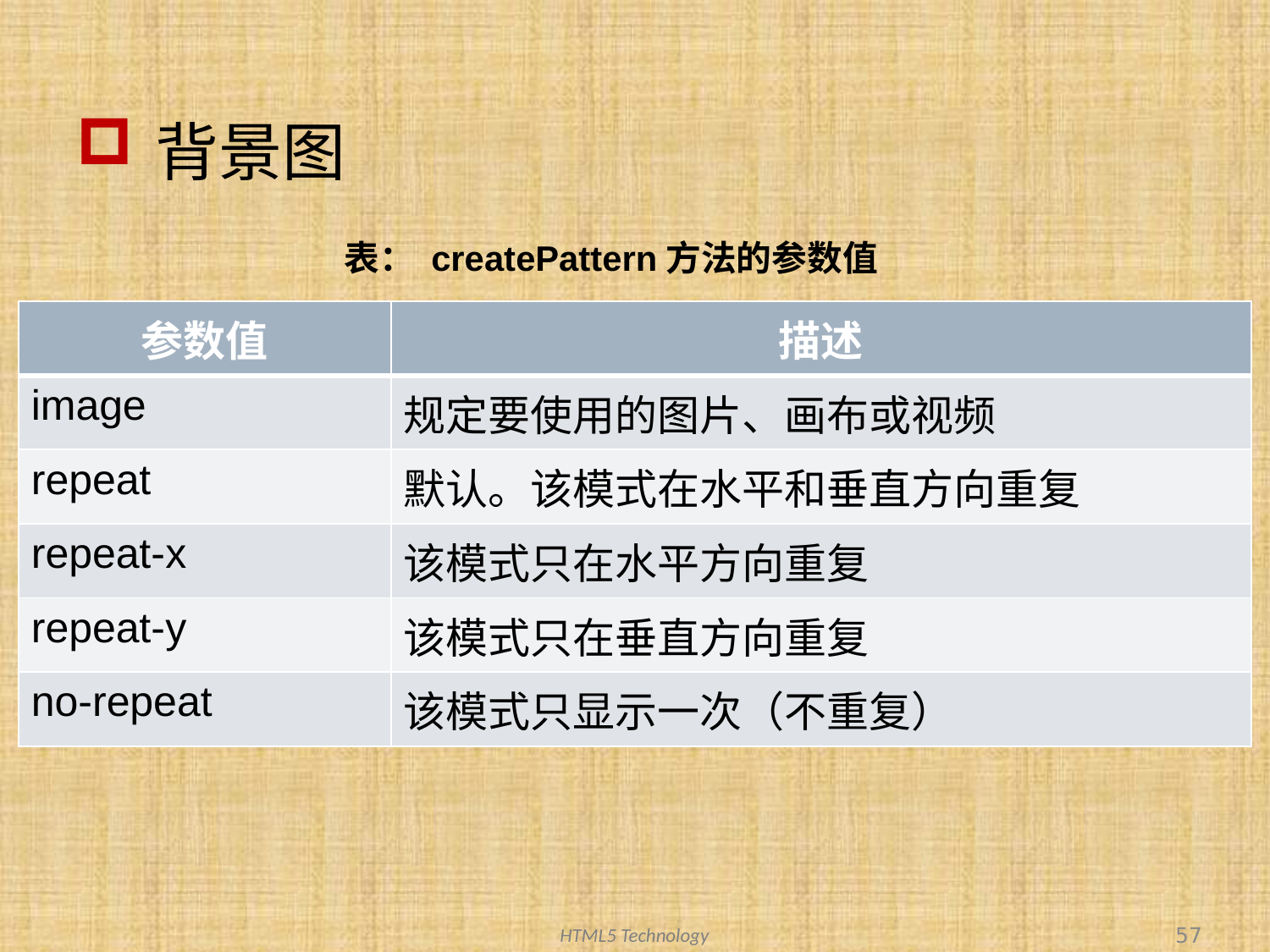

# 背景图
表： createPattern方法的参数值
| 参数值 | 描述 |
| --- | --- |
| image | 规定要使用的图片、画布或视频 |
| repeat | 默认。该模式在水平和垂直方向重复 |
| repeat-x | 该模式只在水平方向重复 |
| repeat-y | 该模式只在垂直方向重复 |
| no-repeat | 该模式只显示一次（不重复） |
57
HTML5 Technology